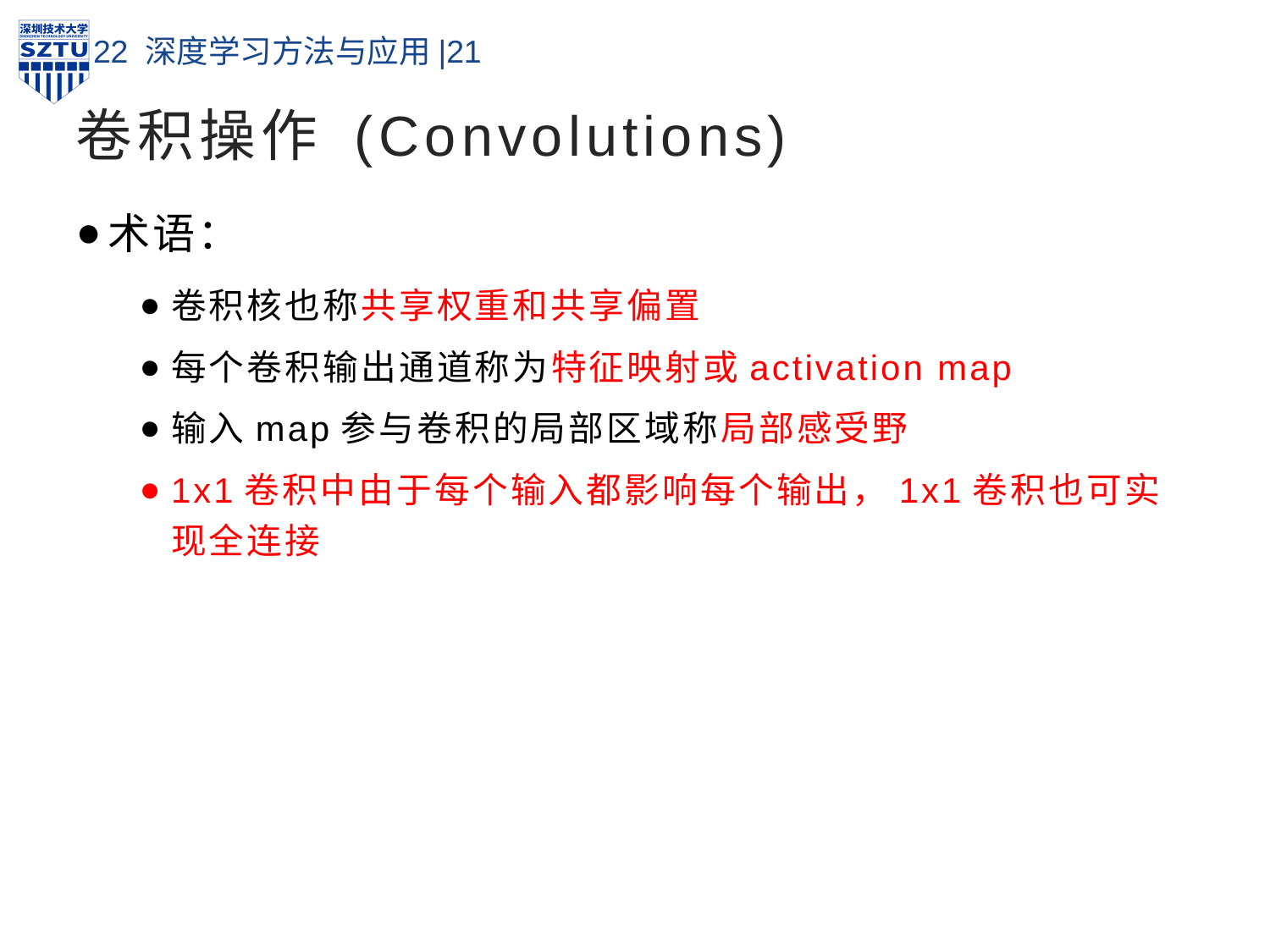

# 卷积操作 (Convolutions)
术语：
卷积核也称共享权重和共享偏置
每个卷积输出通道称为特征映射或activation map
输入map参与卷积的局部区域称局部感受野
1x1卷积中由于每个输入都影响每个输出，1x1卷积也可实现全连接
21